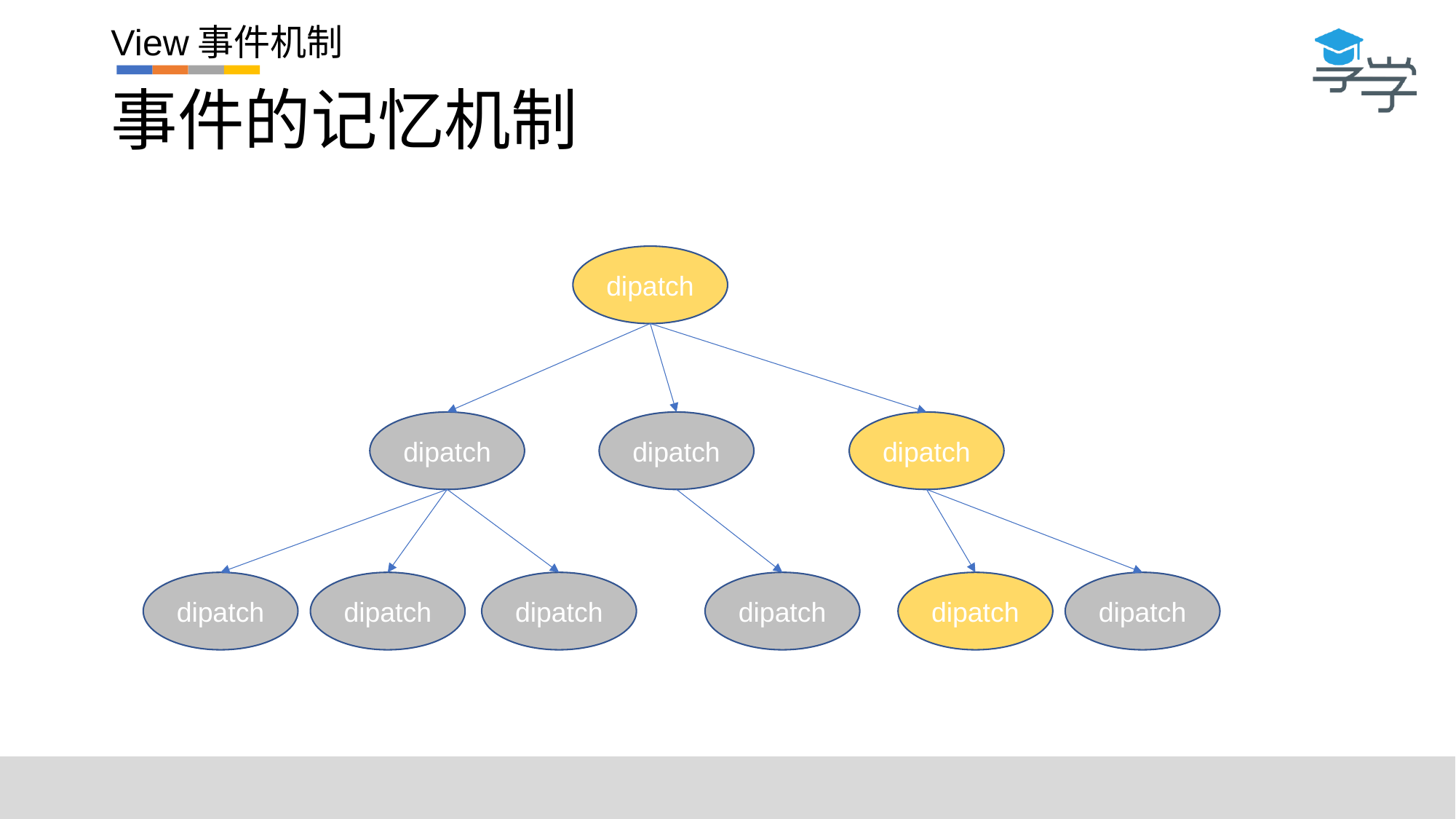

# 事件的记忆机制
View事件机制

dipatch
dipatch
dipatch
dipatch
dipatch
dipatch
dipatch
dipatch
dipatch
dipatch